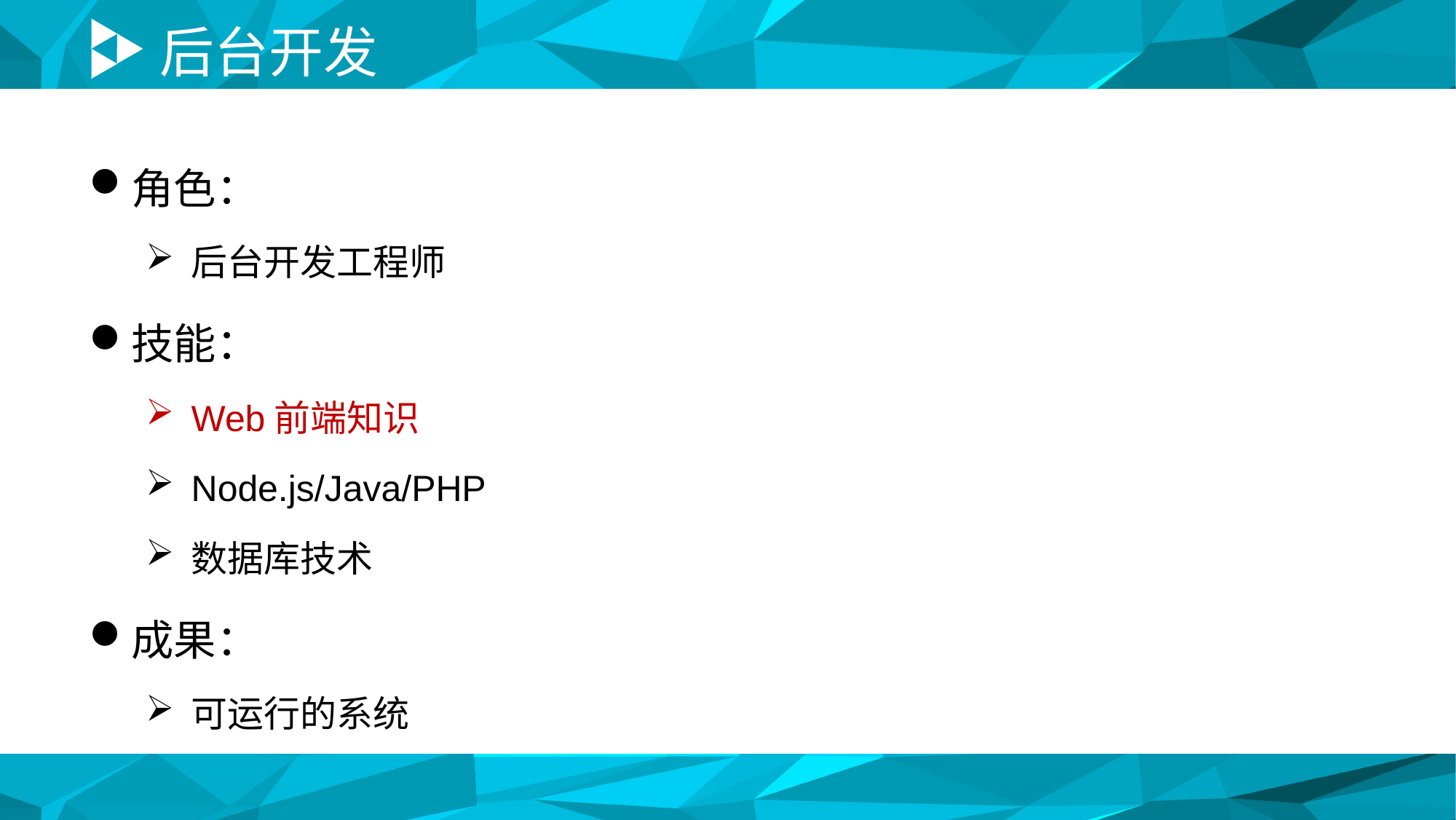

# 后台开发
角色：
后台开发工程师
技能：
Web前端知识
Node.js/Java/PHP
数据库技术
成果：
可运行的系统